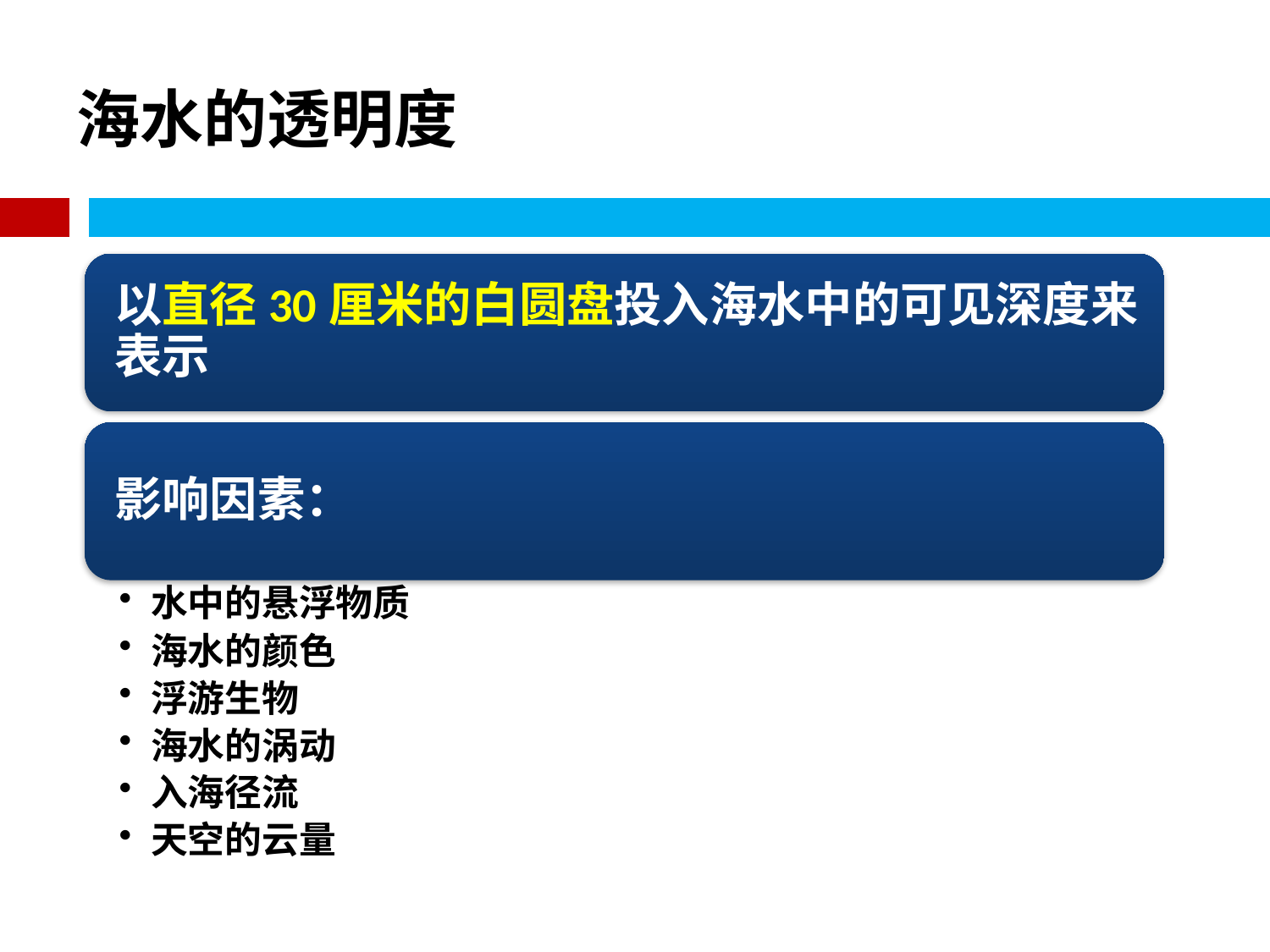

# 海水的透明度
以直径30厘米的白圆盘投入海水中的可见深度来表示
影响因素：
水中的悬浮物质
海水的颜色
浮游生物
海水的涡动
入海径流
天空的云量